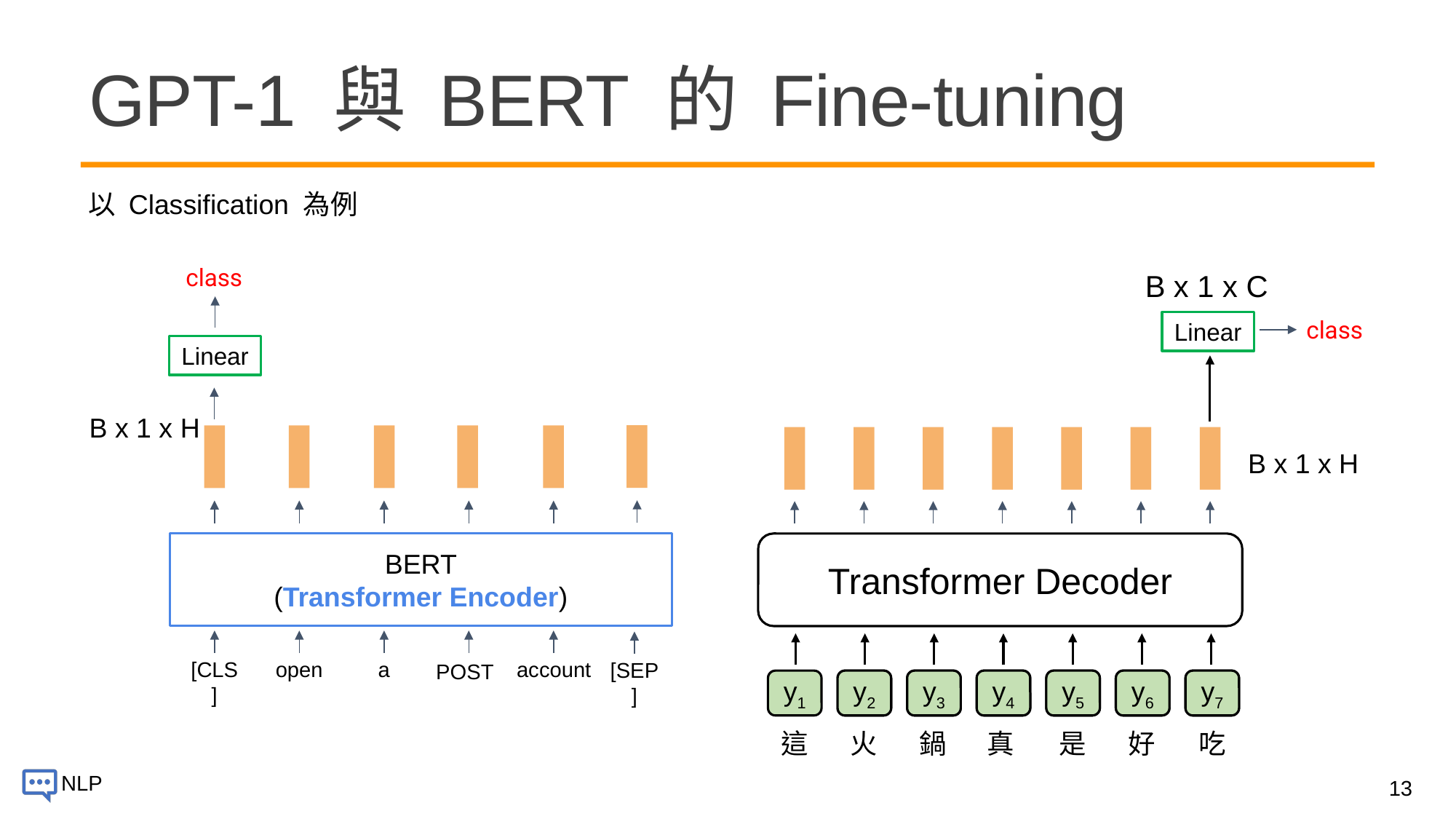

# GPT-1 與 BERT 的 Fine-tuning
以 Classification 為例
class
B x 1 x C
class
Linear
Linear
B x 1 x H

B x 1 x H
BERT
(Transformer Encoder)
Transformer Decoder
[CLS]
open
a
account
[SEP]
POST
y7
y6
y5
y4
y2
y3
y1

這
火
鍋
真
是
好
吃
13